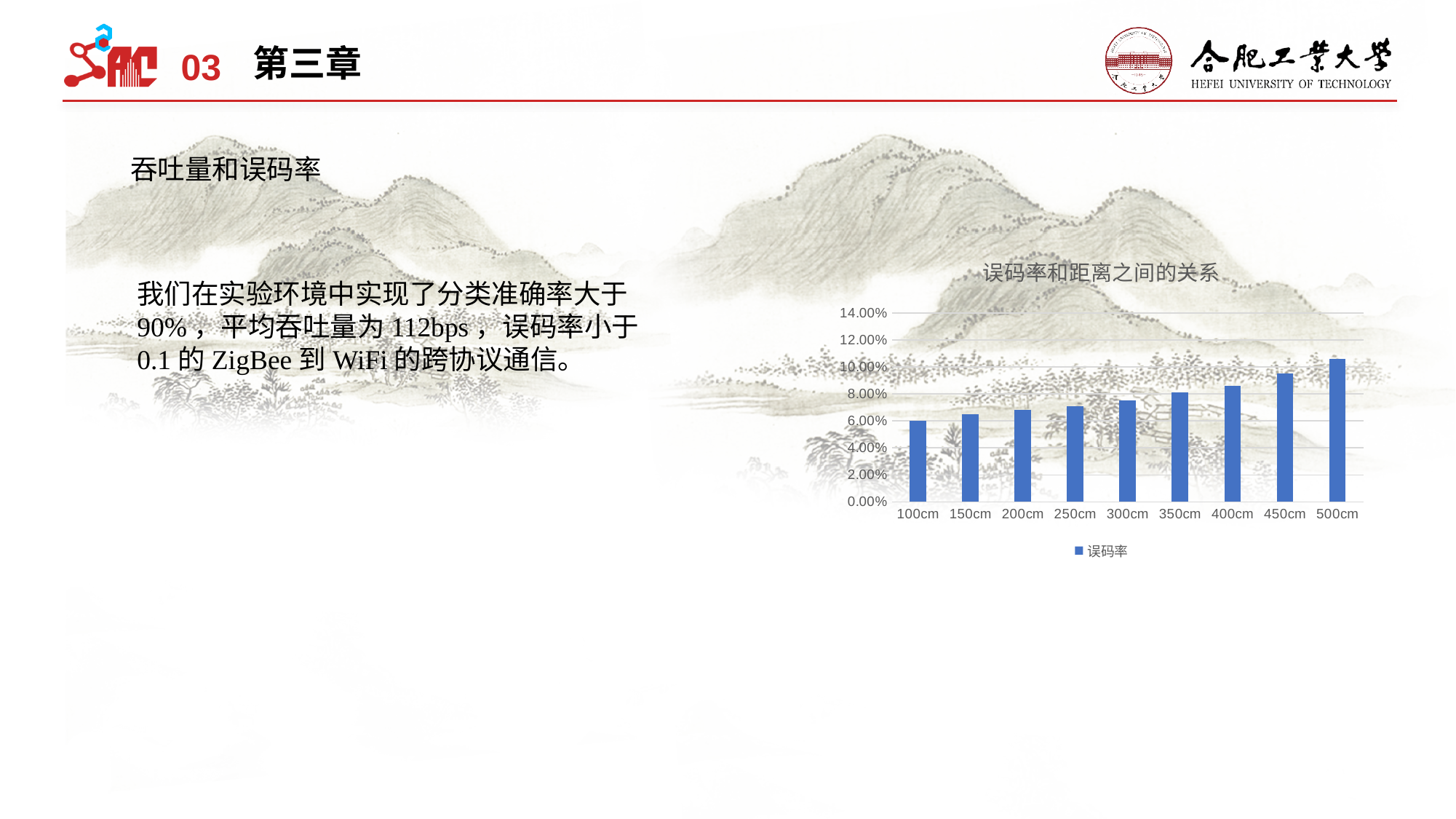

03
第三章
吞吐量和误码率

### Chart: 误码率和距离之间的关系

| Category | 误码率 |
|---|---|
| 100cm | 0.06 |
| 150cm | 0.065 |
| 200cm | 0.068 |
| 250cm | 0.071 |
| 300cm | 0.075 |
| 350cm | 0.081 |
| 400cm | 0.086 |
| 450cm | 0.095 |
| 500cm | 0.106 |
我们在实验环境中实现了分类准确率大于90%，平均吞吐量为112bps，误码率小于0.1的ZigBee到WiFi的跨协议通信。